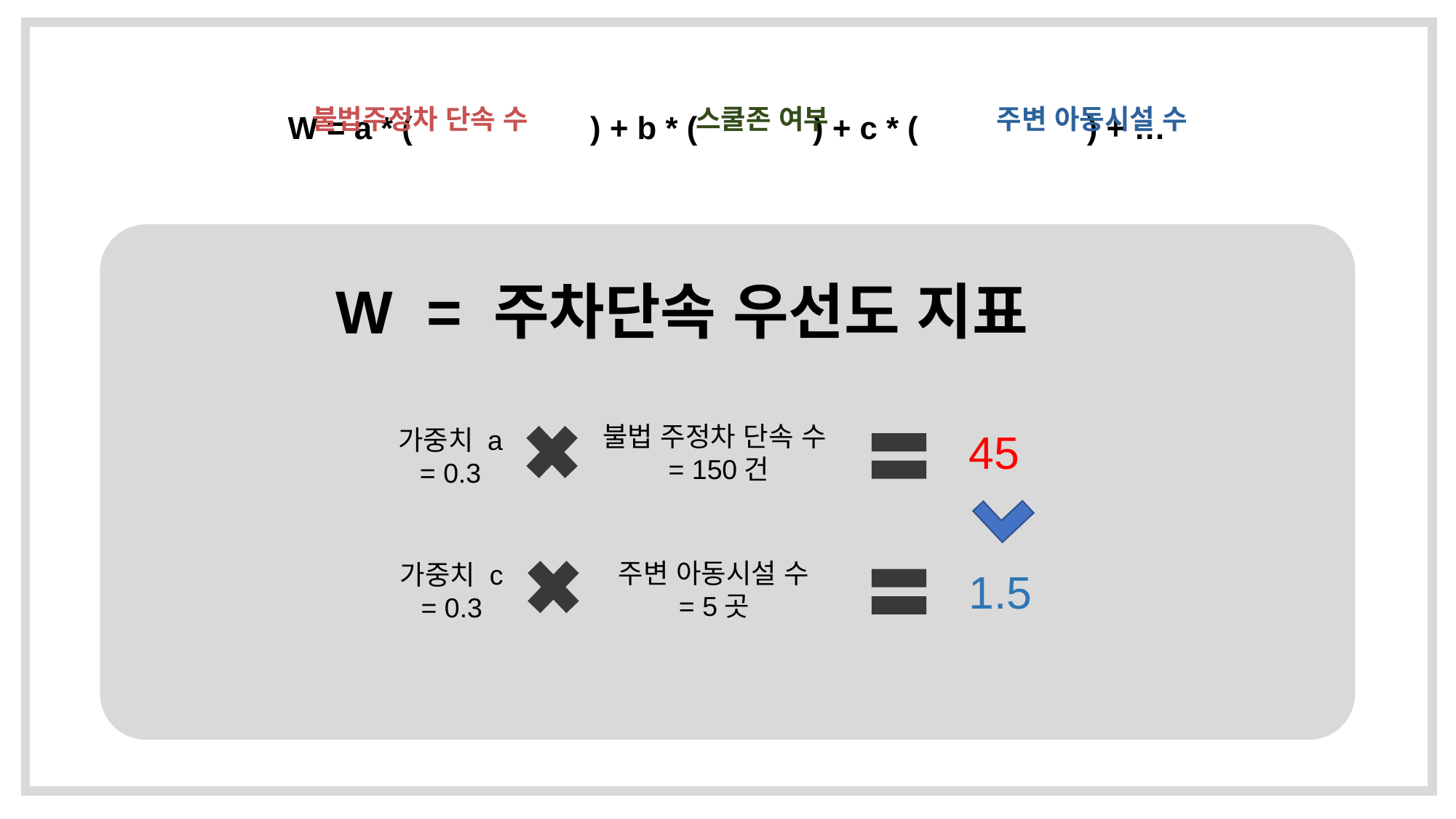

W = a * (                    ) + b * (             ) + c * (                   ) + …

불법주정차 단속 수
스쿨존 여부
주변 아동시설 수

W  = 주차단속 우선도 지표

불법 주정차 단속 수
= 150건
가중치 a
= 0.3

45

주변 아동시설 수
= 5곳
가중치 c
= 0.3

1.5